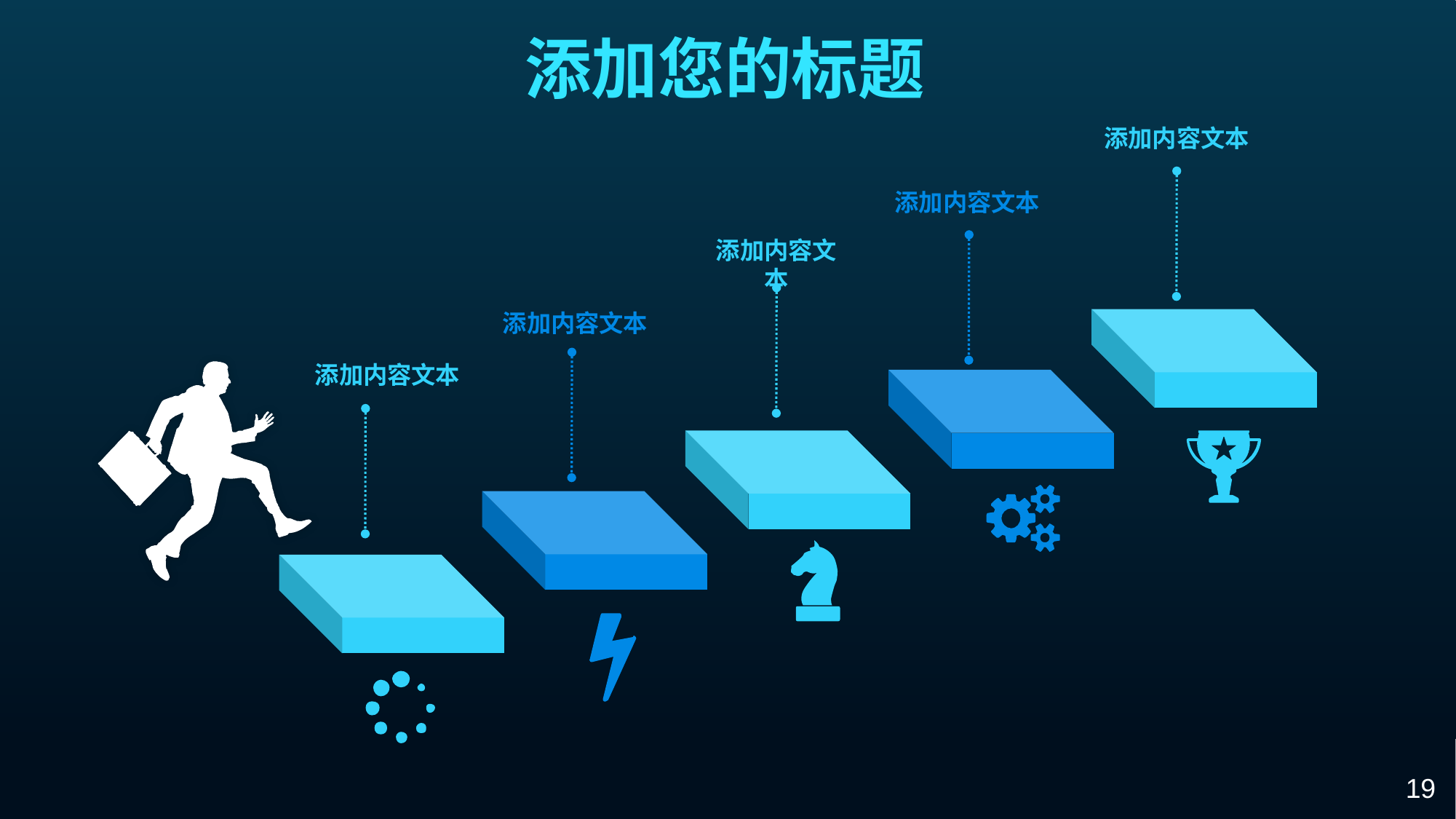

添加您的标题
添加内容文本
添加内容文本
添加内容文本
添加内容文本

添加内容文本

19